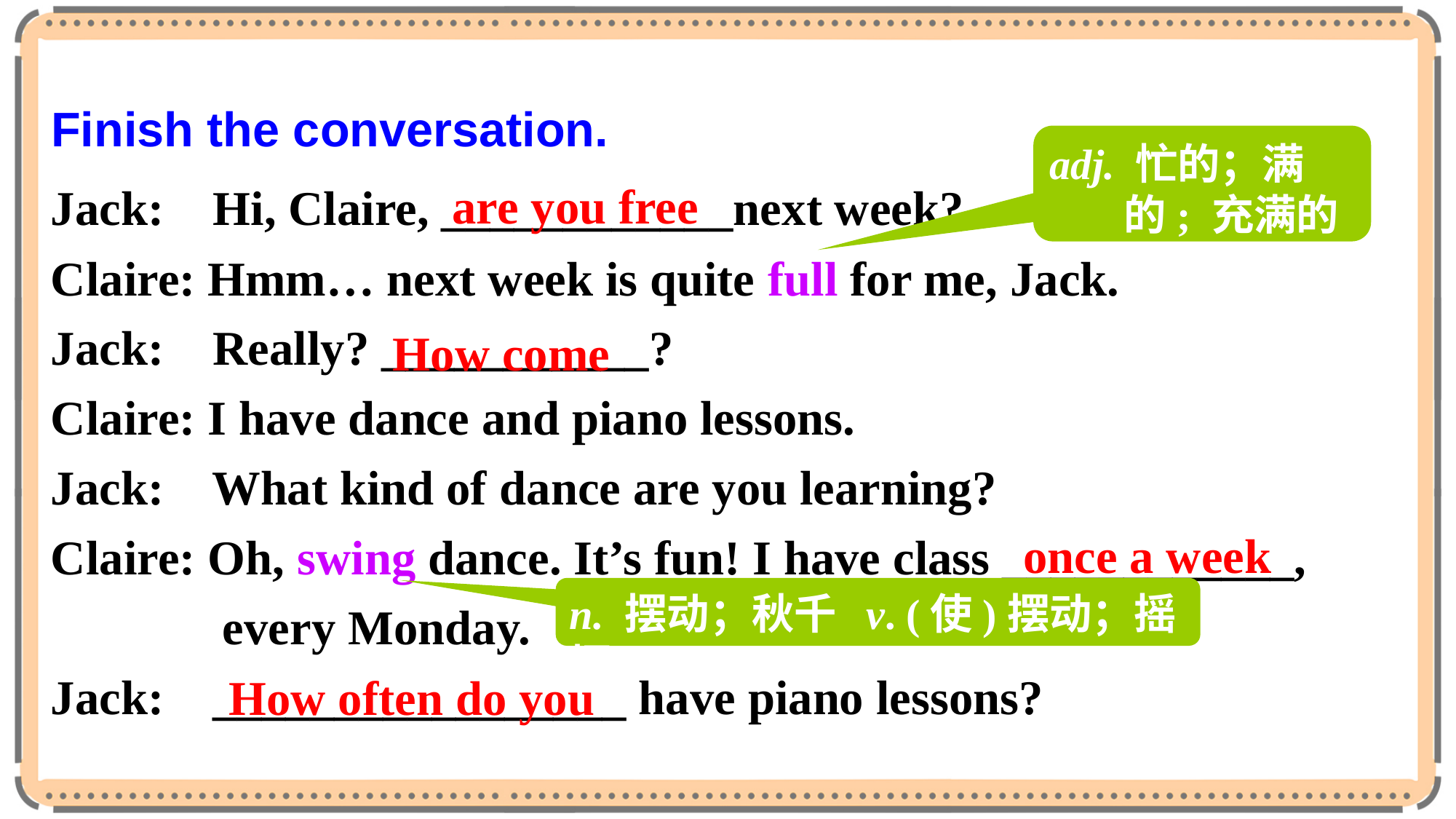

Finish the conversation.
adj. 忙的；满的; 充满的
are you free
Jack:    Hi, Claire, ____________next week?
Claire: Hmm… next week is quite full for me, Jack.
Jack:    Really? ___________?
Claire: I have dance and piano lessons.
Jack:    What kind of dance are you learning?
Claire: Oh, swing dance. It’s fun! I have class ____________, every Monday.
Jack:    _________________ have piano lessons?
How come
once a week
n. 摆动；秋千  v. (使)摆动；摇摆
How often do you